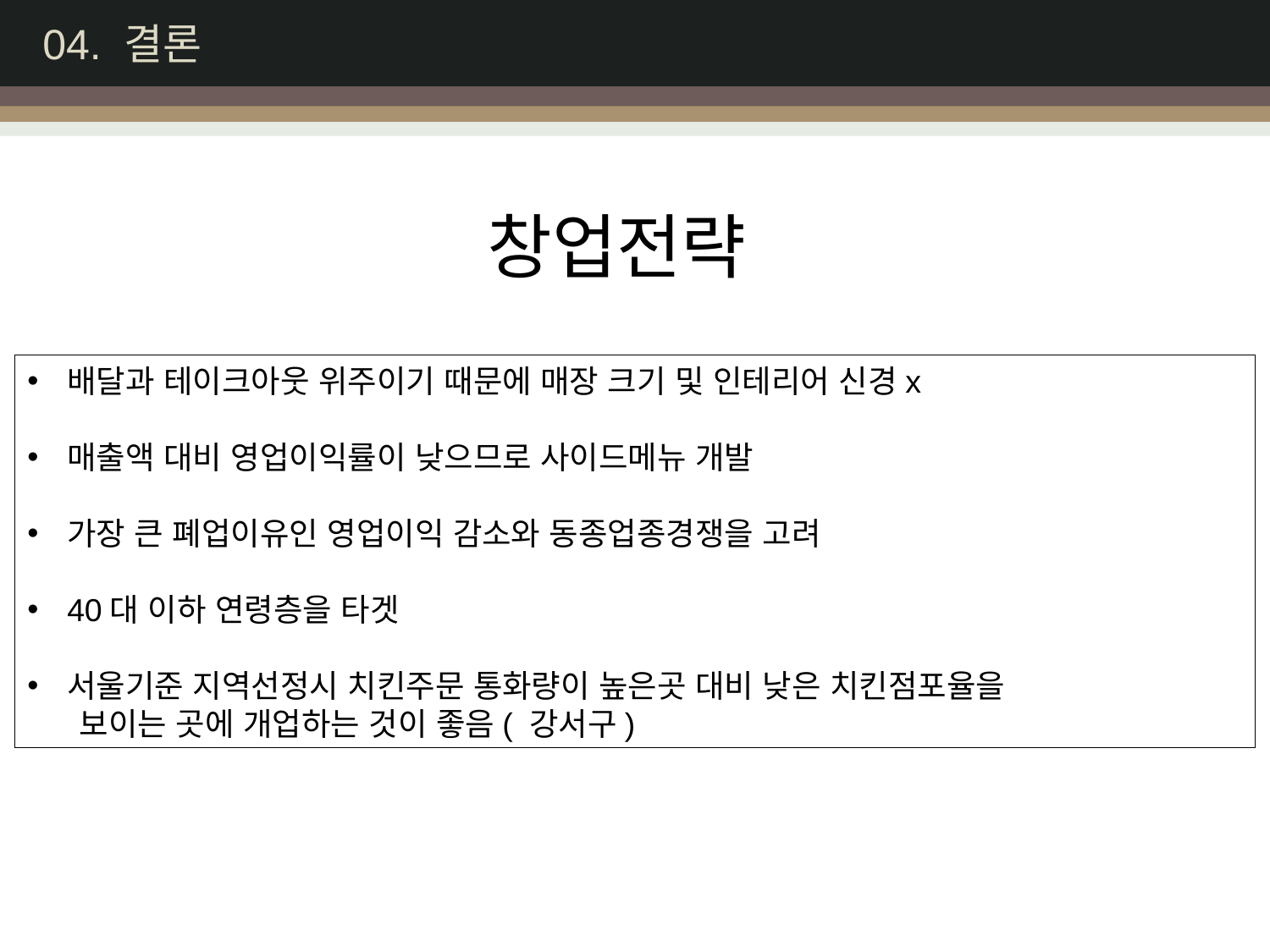

04. 결론
창업전략
배달과 테이크아웃 위주이기 때문에 매장 크기 및 인테리어 신경x

매출액 대비 영업이익률이 낮으므로 사이드메뉴 개발

가장 큰 폐업이유인 영업이익 감소와 동종업종경쟁을 고려

40대 이하 연령층을 타겟

서울기준 지역선정시 치킨주문 통화량이 높은곳 대비 낮은 치킨점포율을
     보이는 곳에 개업하는 것이 좋음( 강서구)